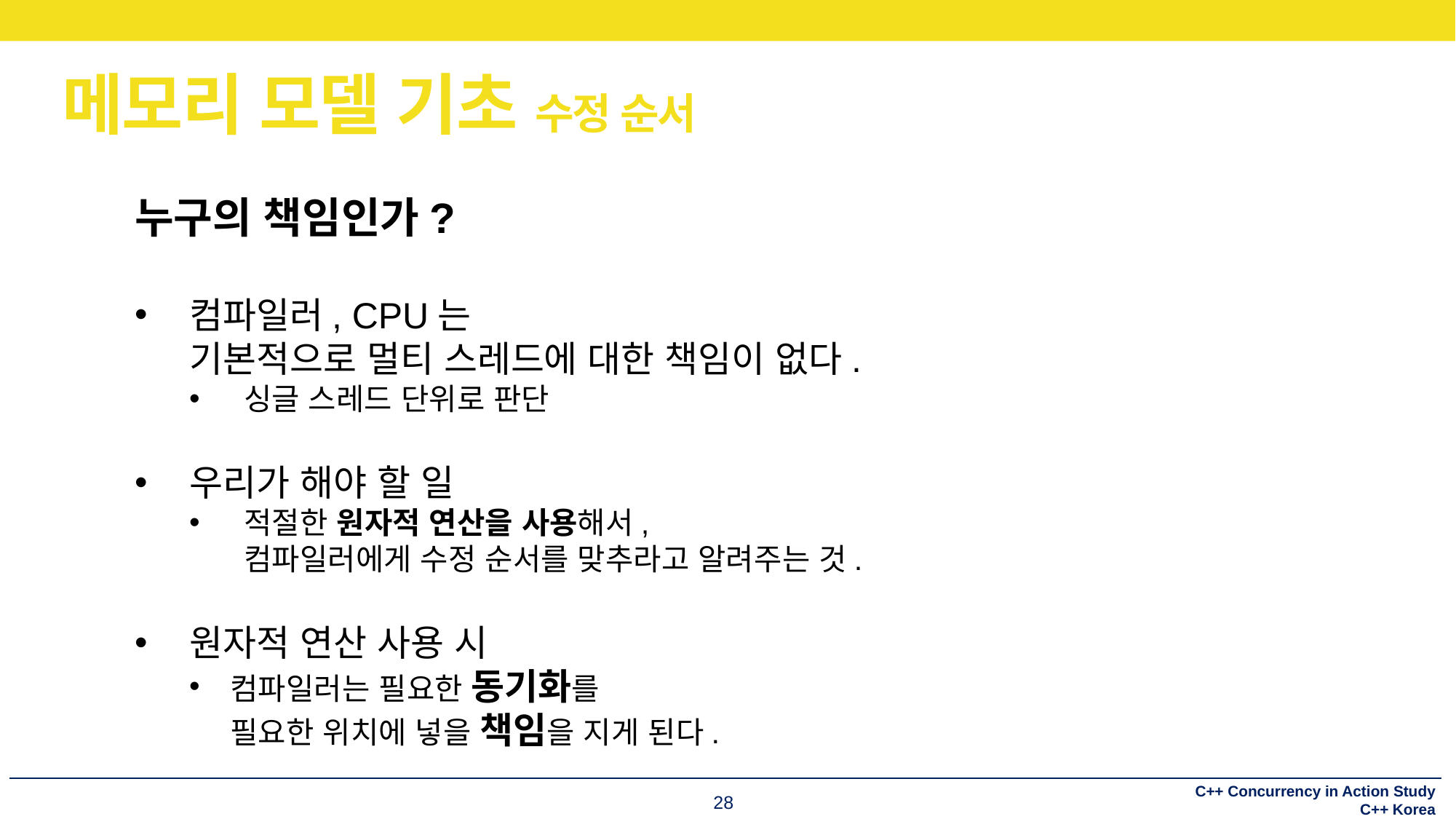

# 메모리 모델 기초 수정 순서
누구의 책임인가?

컴파일러, CPU는
기본적으로 멀티 스레드에 대한 책임이 없다.
싱글 스레드 단위로 판단

우리가 해야 할 일
적절한 원자적 연산을 사용해서,
컴파일러에게 수정 순서를 맞추라고 알려주는 것.

원자적 연산 사용 시
컴파일러는 필요한 동기화를
필요한 위치에 넣을 책임을 지게 된다.
28